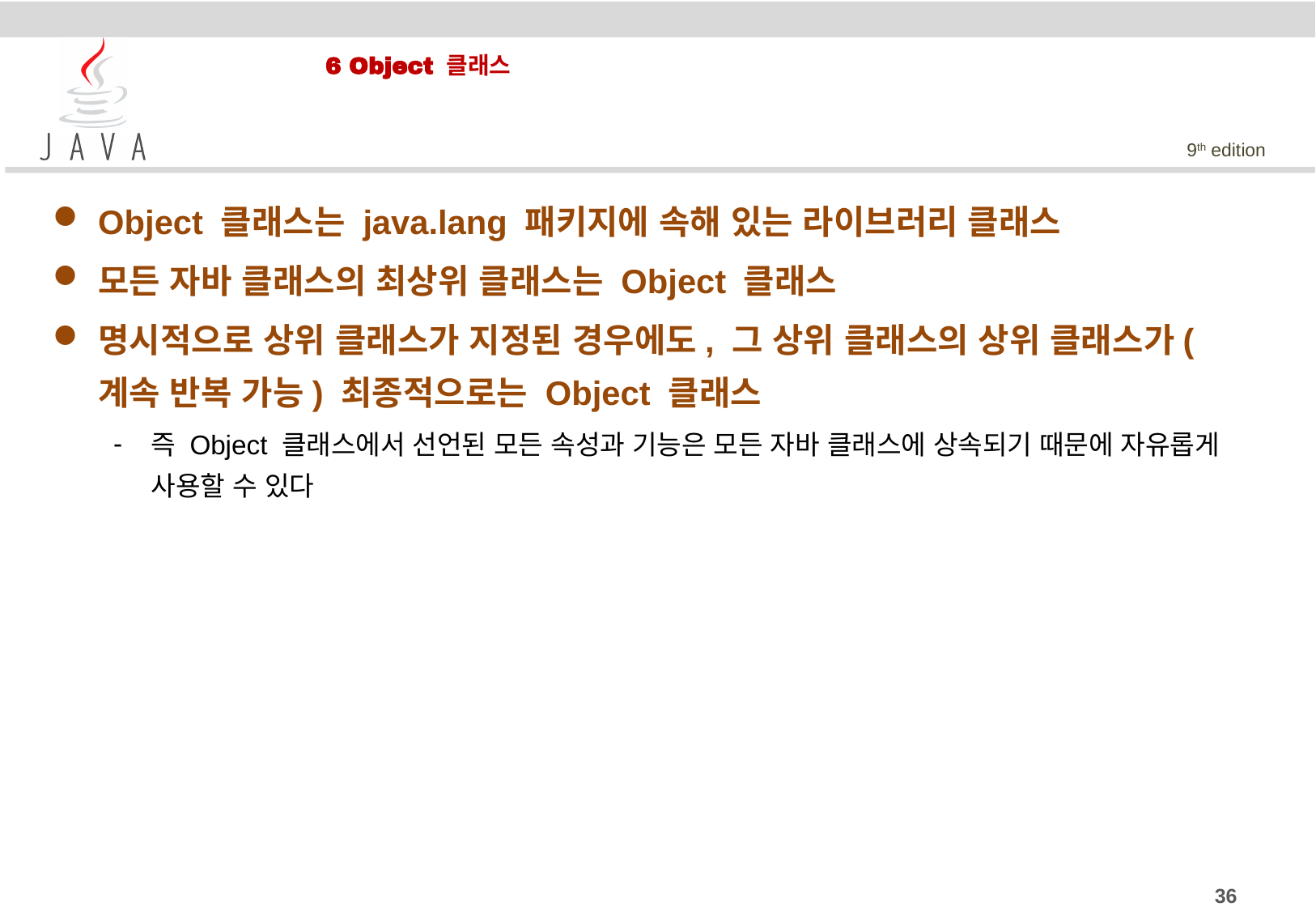

# 6 Object 클래스

Object 클래스는 java.lang 패키지에 속해 있는 라이브러리 클래스
모든 자바 클래스의 최상위 클래스는 Object 클래스
명시적으로 상위 클래스가 지정된 경우에도, 그 상위 클래스의 상위 클래스가(계속 반복 가능) 최종적으로는 Object 클래스
즉 Object 클래스에서 선언된 모든 속성과 기능은 모든 자바 클래스에 상속되기 때문에 자유롭게 사용할 수 있다
36